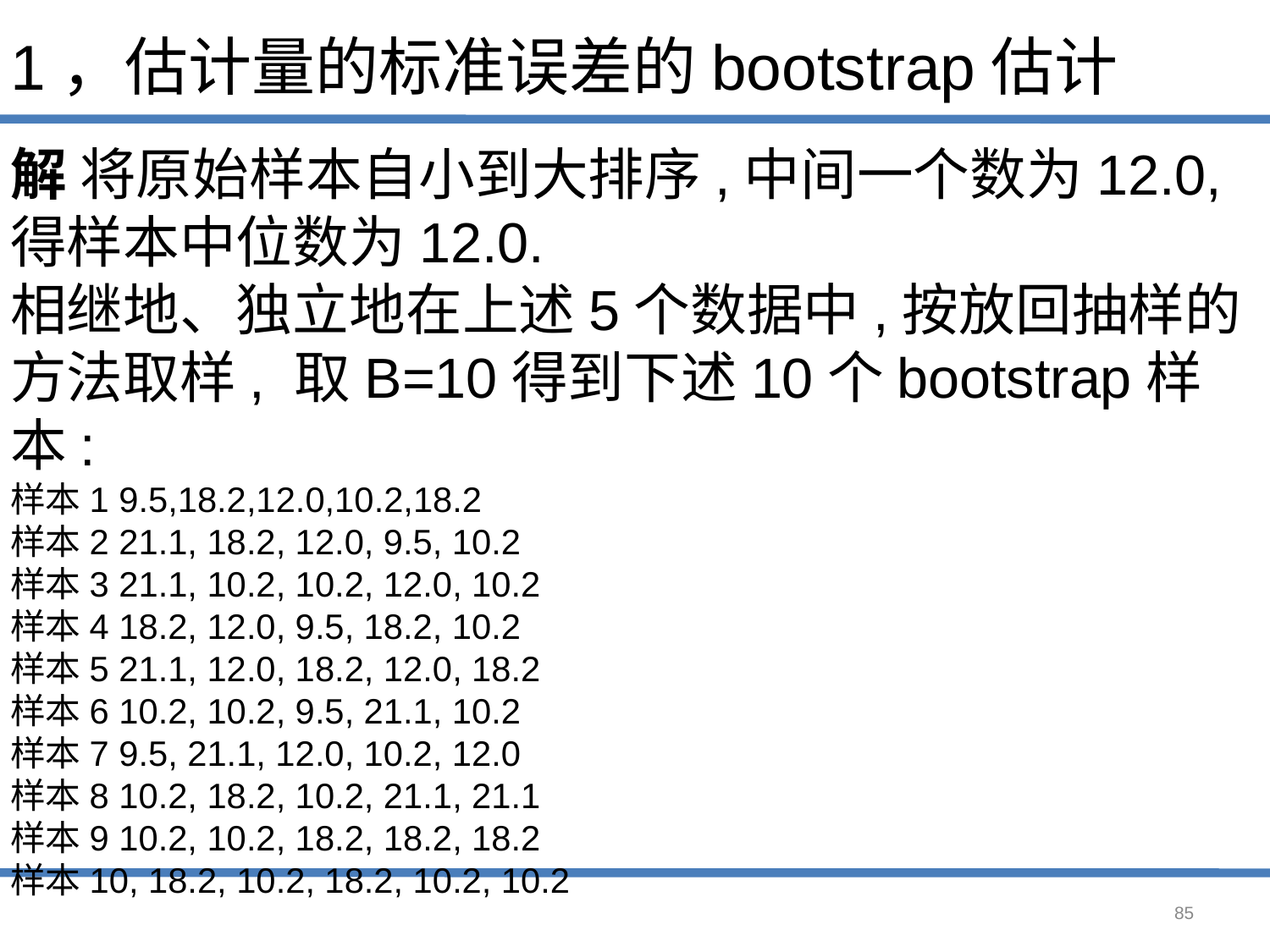

# 1，估计量的标准误差的bootstrap估计
解 将原始样本自小到大排序,中间一个数为12.0,得样本中位数为12.0.
相继地、独立地在上述5个数据中,按放回抽样的方法取样, 取B=10得到下述10个bootstrap样本:
样本1 9.5,18.2,12.0,10.2,18.2
样本2 21.1, 18.2, 12.0, 9.5, 10.2
样本3 21.1, 10.2, 10.2, 12.0, 10.2
样本4 18.2, 12.0, 9.5, 18.2, 10.2
样本5 21.1, 12.0, 18.2, 12.0, 18.2
样本6 10.2, 10.2, 9.5, 21.1, 10.2
样本7 9.5, 21.1, 12.0, 10.2, 12.0
样本8 10.2, 18.2, 10.2, 21.1, 21.1
样本9 10.2, 10.2, 18.2, 18.2, 18.2
样本10, 18.2, 10.2, 18.2, 10.2, 10.2
85